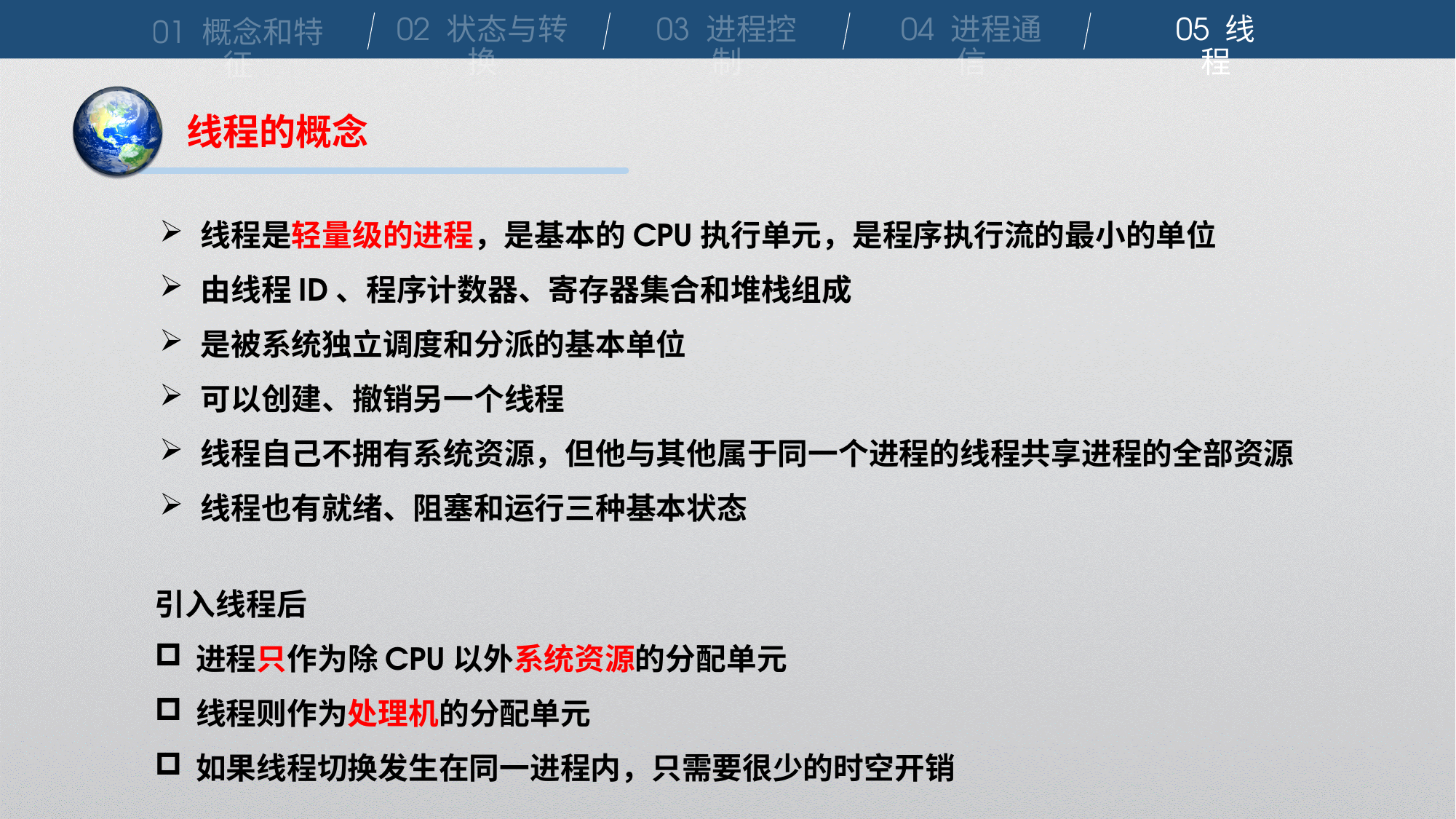

02 状态与转换
03 进程控制
04 进程通信
05 线程
01 概念和特征
线程的概念
线程是轻量级的进程，是基本的CPU执行单元，是程序执行流的最小的单位
由线程ID、程序计数器、寄存器集合和堆栈组成
是被系统独立调度和分派的基本单位
可以创建、撤销另一个线程
线程自己不拥有系统资源，但他与其他属于同一个进程的线程共享进程的全部资源
线程也有就绪、阻塞和运行三种基本状态
引入线程后
进程只作为除CPU以外系统资源的分配单元
线程则作为处理机的分配单元
如果线程切换发生在同一进程内，只需要很少的时空开销